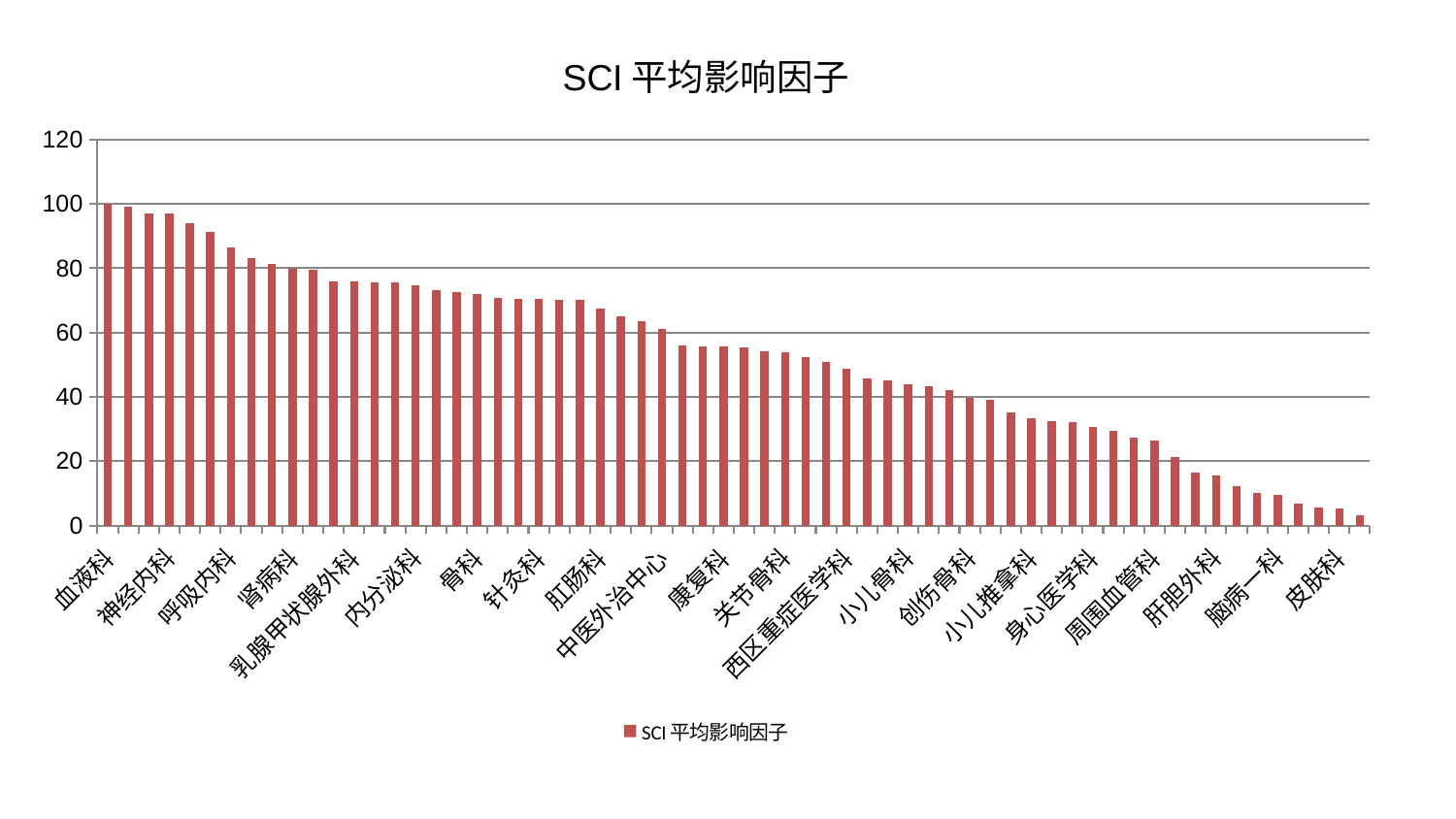

### Chart: SCI平均影响因子

| Category | SCI平均影响因子 |
|---|---|
| 血液科 | 100.0 |
| 美容皮肤科 | 99.00663554158687 |
| 肾脏内科 | 97.13063868386287 |
| 神经内科 | 96.89991476532418 |
| 脾胃病科 | 94.123437403443 |
| 微创骨科 | 91.40826417903868 |
| 呼吸内科 | 86.32403885537262 |
| 心病二科 | 83.06394338770072 |
| 儿科 | 81.40492038715452 |
| 肾病科 | 79.90471931210593 |
| 肿瘤内科 | 79.46707726071718 |
| 综合内科 | 76.03179803308514 |
| 乳腺甲状腺外科 | 75.93675528951135 |
| 心病一科 | 75.70374473428596 |
| 心病三科 | 75.51361361971637 |
| 内分泌科 | 74.84457472610967 |
| 治未病中心 | 73.29956434484052 |
| 风湿病科 | 72.54419328565864 |
| 骨科 | 71.98273112661832 |
| 心病四科 | 70.81764745458105 |
| 重症医学科 | 70.4367113517829 |
| 针灸科 | 70.3881330989245 |
| 显微骨科 | 70.28851563619807 |
| 消化内科 | 70.10942028263031 |
| 肛肠科 | 67.47882442280653 |
| 医院 | 65.18420603010894 |
| 东区肾病科 | 63.63723182080383 |
| 中医外治中心 | 61.1482500524532 |
| 神经外科 | 56.12096082080299 |
| 口腔科 | 55.83021645008971 |
| 康复科 | 55.774662306745945 |
| 妇二科 | 55.4908877106313 |
| 运动损伤骨科 | 54.211266054683435 |
| 关节骨科 | 53.76634609931501 |
| 心血管内科 | 52.29443794788321 |
| 产科 | 50.94304012066496 |
| 西区重症医学科 | 48.61645453411367 |
| 肝病科 | 45.811372132417326 |
| 男科 | 45.130864383884244 |
| 小儿骨科 | 44.02983180578122 |
| 泌尿外科 | 43.3360524411785 |
| 胸外科 | 42.06227938115621 |
| 创伤骨科 | 39.62484067435471 |
| 老年医学科 | 39.160865781167594 |
| 耳鼻喉科 | 35.12294623064593 |
| 小儿推拿科 | 33.34008725889201 |
| 推拿科 | 32.29025960391794 |
| 眼科 | 32.202097152408776 |
| 身心医学科 | 30.584292914124312 |
| 脑病二科 | 29.515369609926797 |
| 东区重症医学科 | 27.174801841828984 |
| 周围血管科 | 26.50488730918688 |
| 妇科妇二科合并 | 21.196403509137543 |
| 中医经典科 | 16.457460916313707 |
| 肝胆外科 | 15.668914015373291 |
| 脾胃科消化科合并 | 12.270845494333734 |
| 普通外科 | 9.971968612797433 |
| 脑病一科 | 9.398460201079224 |
| 脊柱骨科 | 6.689959904084404 |
| 脑病三科 | 5.5495733317587925 |
| 皮肤科 | 5.264000306010503 |
| 妇科 | 3.2022661671697903 |
5